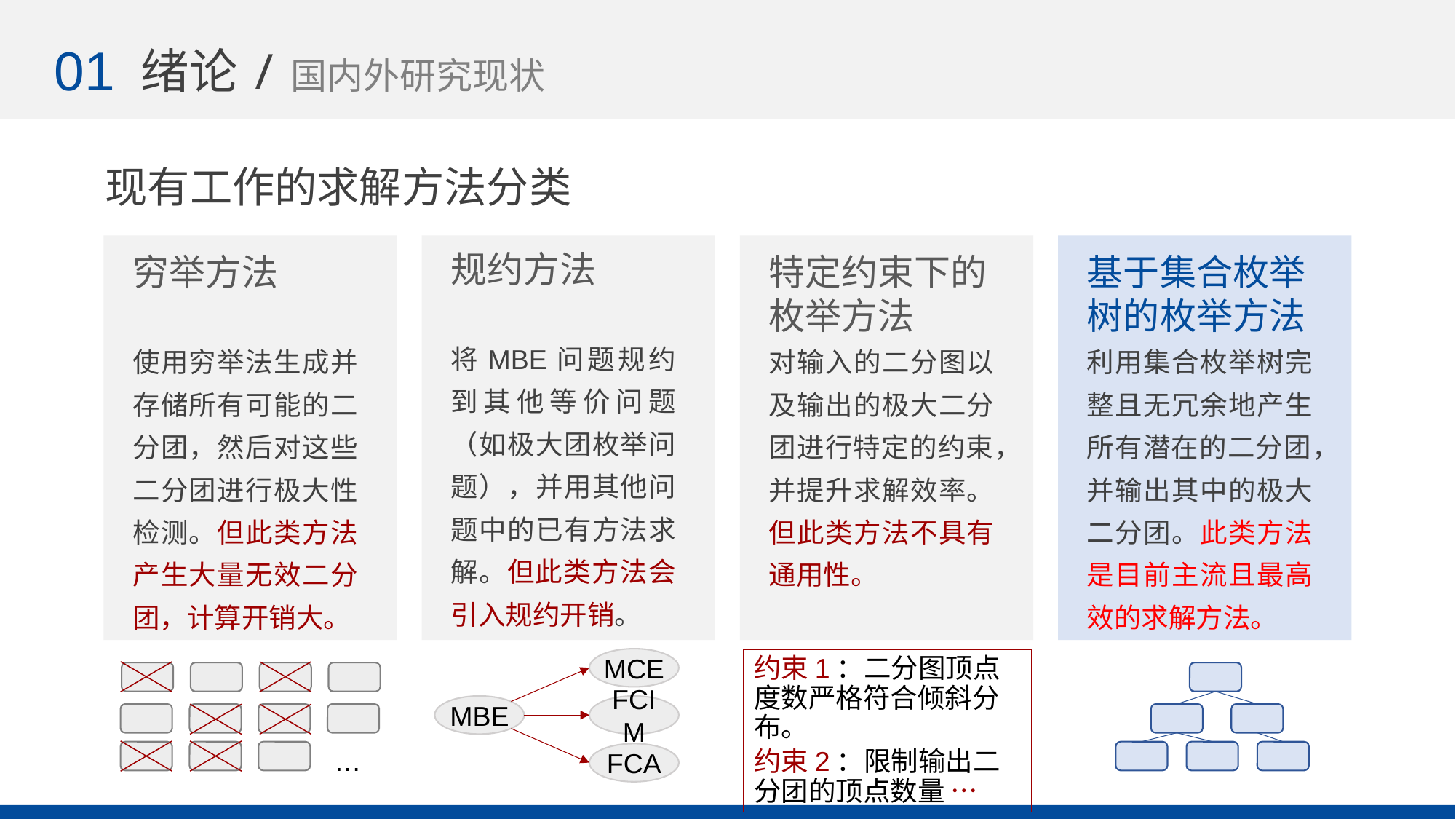

01
绪论/国内外研究现状
7
现有工作的求解方法分类

穷举方法
使用穷举法生成并存储所有可能的二分团，然后对这些二分团进行极大性检测。但此类方法产生大量无效二分团，计算开销大。

规约方法
将MBE问题规约到其他等价问题（如极大团枚举问题），并用其他问题中的已有方法求解。但此类方法会引入规约开销。

特定约束下的枚举方法
对输入的二分图以及输出的极大二分团进行特定的约束，并提升求解效率。但此类方法不具有通用性。

基于集合枚举树的枚举方法
利用集合枚举树完整且无冗余地产生所有潜在的二分团，并输出其中的极大二分团。此类方法是目前主流且最高效的求解方法。
MCE
约束1：二分图顶点度数严格符合倾斜分布。
约束2：限制输出二分团的顶点数量 …

MBE
FCIM

…

FCA